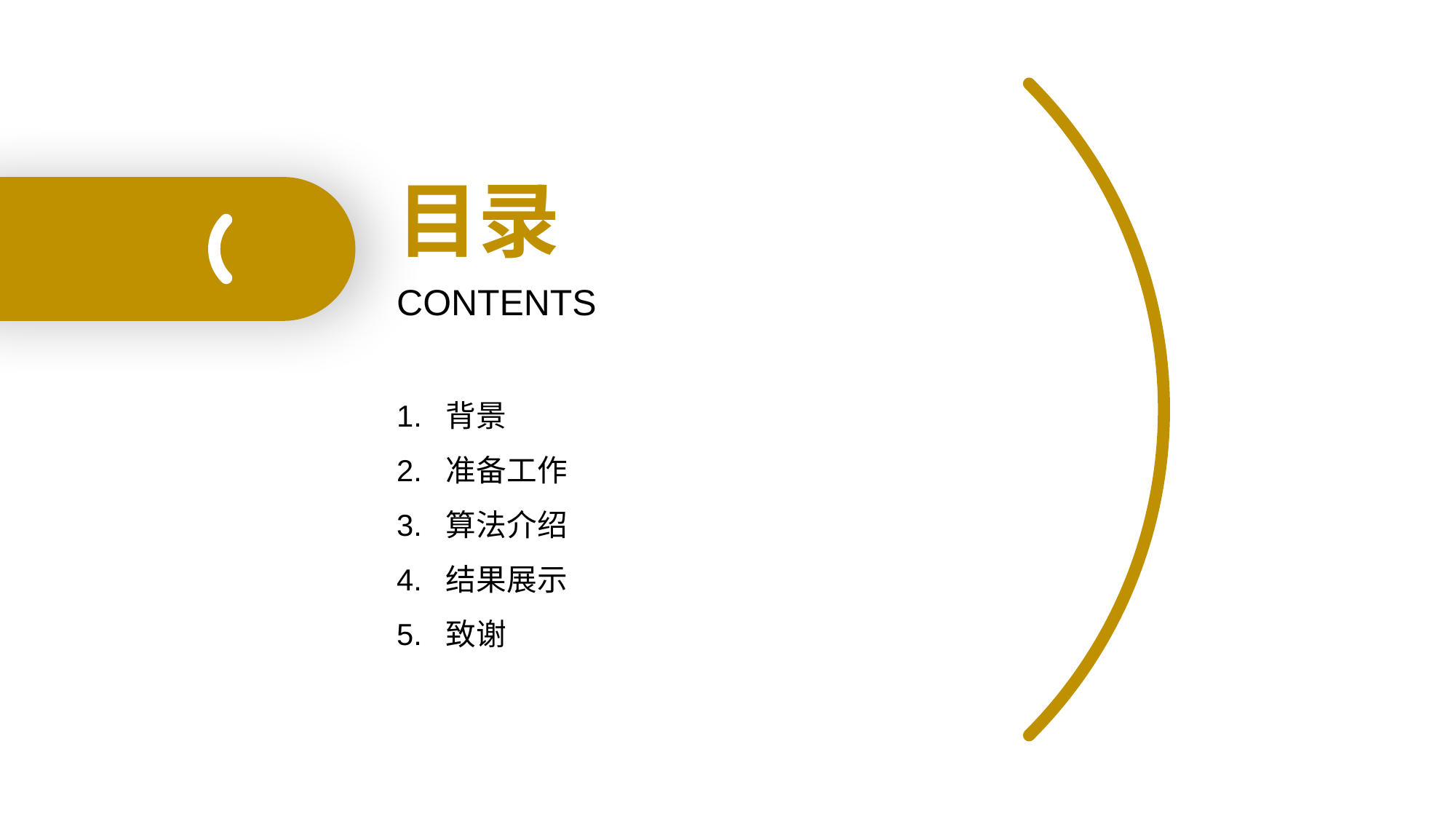

目录

CONTENTS
1.  背景
2.  准备工作
3.  算法介绍
4.  结果展示
5.  致谢